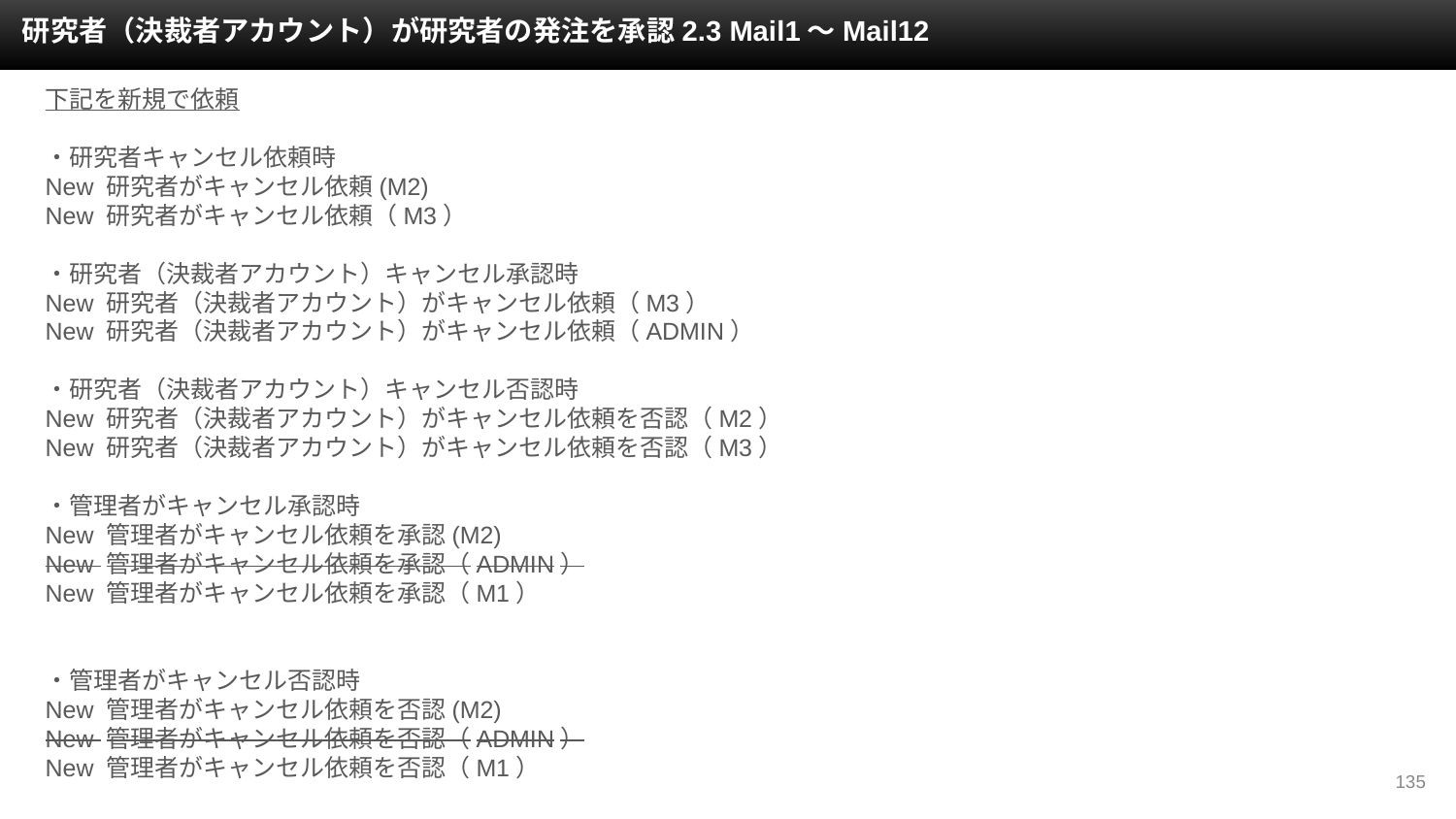

研究者（決裁者アカウント）が研究者の発注を承認2.3 Mail1～Mail12
下記を新規で依頼

・研究者キャンセル依頼時
New 研究者がキャンセル依頼(M2)
New 研究者がキャンセル依頼（M3）

・研究者（決裁者アカウント）キャンセル承認時
New 研究者（決裁者アカウント）がキャンセル依頼（M3）
New 研究者（決裁者アカウント）がキャンセル依頼（ADMIN）

・研究者（決裁者アカウント）キャンセル否認時
New 研究者（決裁者アカウント）がキャンセル依頼を否認（M2）
New 研究者（決裁者アカウント）がキャンセル依頼を否認（M3）

・管理者がキャンセル承認時
New 管理者がキャンセル依頼を承認(M2)
New 管理者がキャンセル依頼を承認（ADMIN）
New 管理者がキャンセル依頼を承認（M1）

・管理者がキャンセル否認時
New 管理者がキャンセル依頼を否認(M2)
New 管理者がキャンセル依頼を否認（ADMIN）
New 管理者がキャンセル依頼を否認（M1）
135